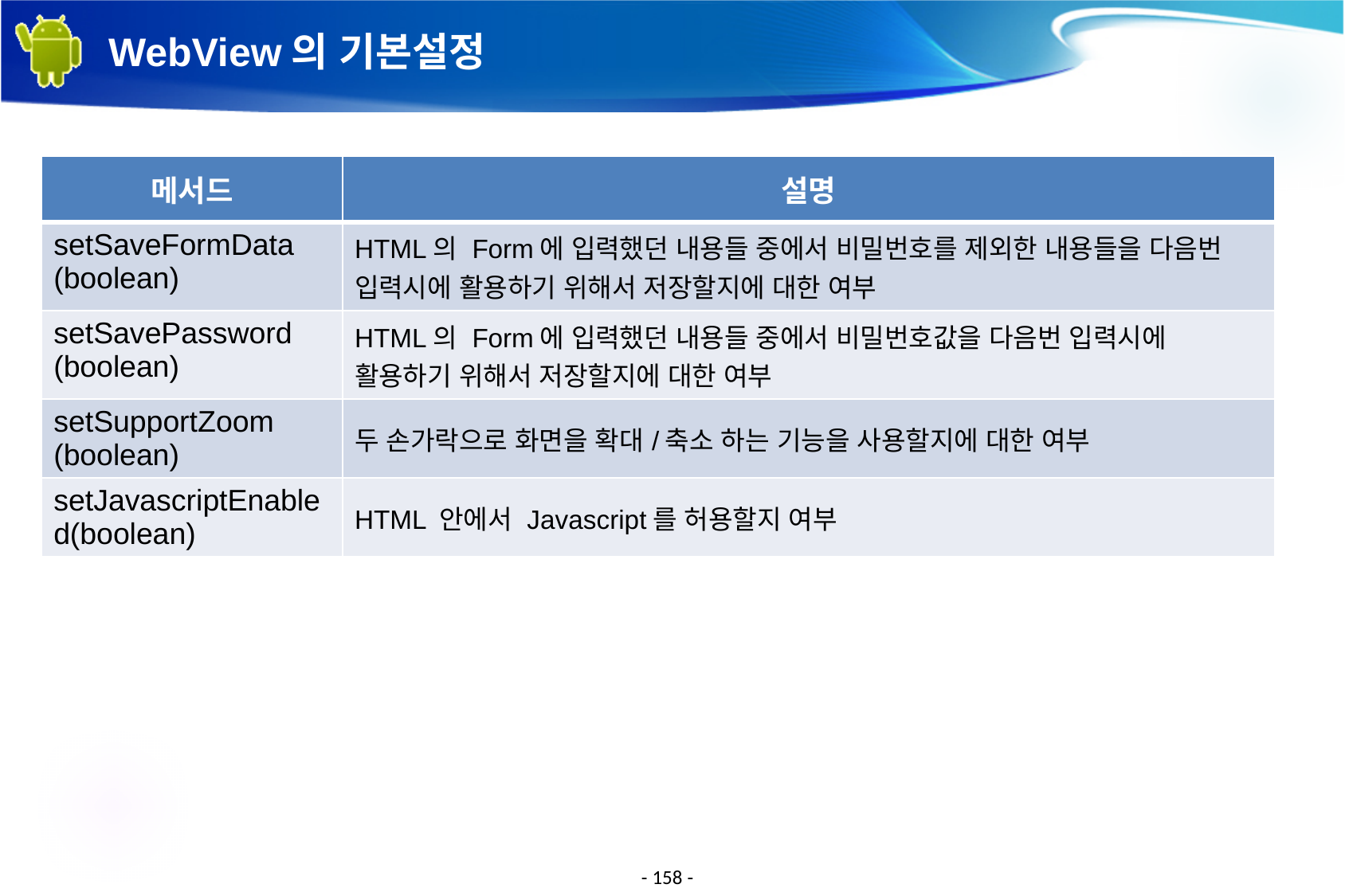

# WebView의 기본설정
| 메서드 | 설명 |
| --- | --- |
| setSaveFormData (boolean) | HTML의 Form에 입력했던 내용들 중에서 비밀번호를 제외한 내용들을 다음번 입력시에 활용하기 위해서 저장할지에 대한 여부 |
| setSavePassword (boolean) | HTML의 Form에 입력했던 내용들 중에서 비밀번호값을 다음번 입력시에 활용하기 위해서 저장할지에 대한 여부 |
| setSupportZoom (boolean) | 두 손가락으로 화면을 확대/축소 하는 기능을 사용할지에 대한 여부 |
| setJavascriptEnabled(boolean) | HTML 안에서 Javascript를 허용할지 여부 |